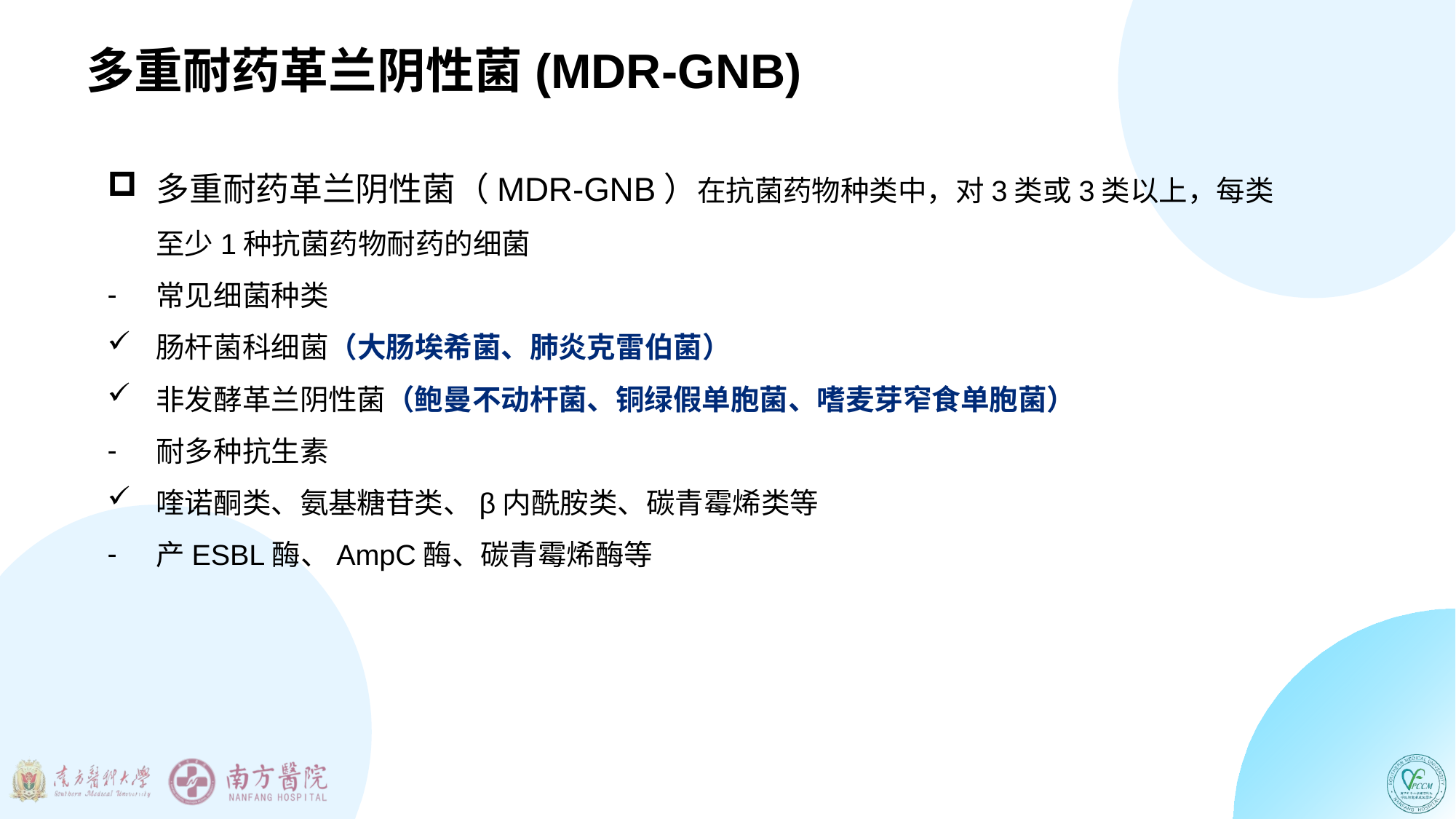

多重耐药革兰阴性菌(MDR-GNB)
多重耐药革兰阴性菌（MDR-GNB）在抗菌药物种类中，对3类或3类以上，每类至少1种抗菌药物耐药的细菌
常见细菌种类
肠杆菌科细菌（大肠埃希菌、肺炎克雷伯菌）
非发酵革兰阴性菌（鲍曼不动杆菌、铜绿假单胞菌、嗜麦芽窄食单胞菌）
耐多种抗生素
喹诺酮类、氨基糖苷类、β内酰胺类、碳青霉烯类等
产ESBL酶、AmpC酶、碳青霉烯酶等